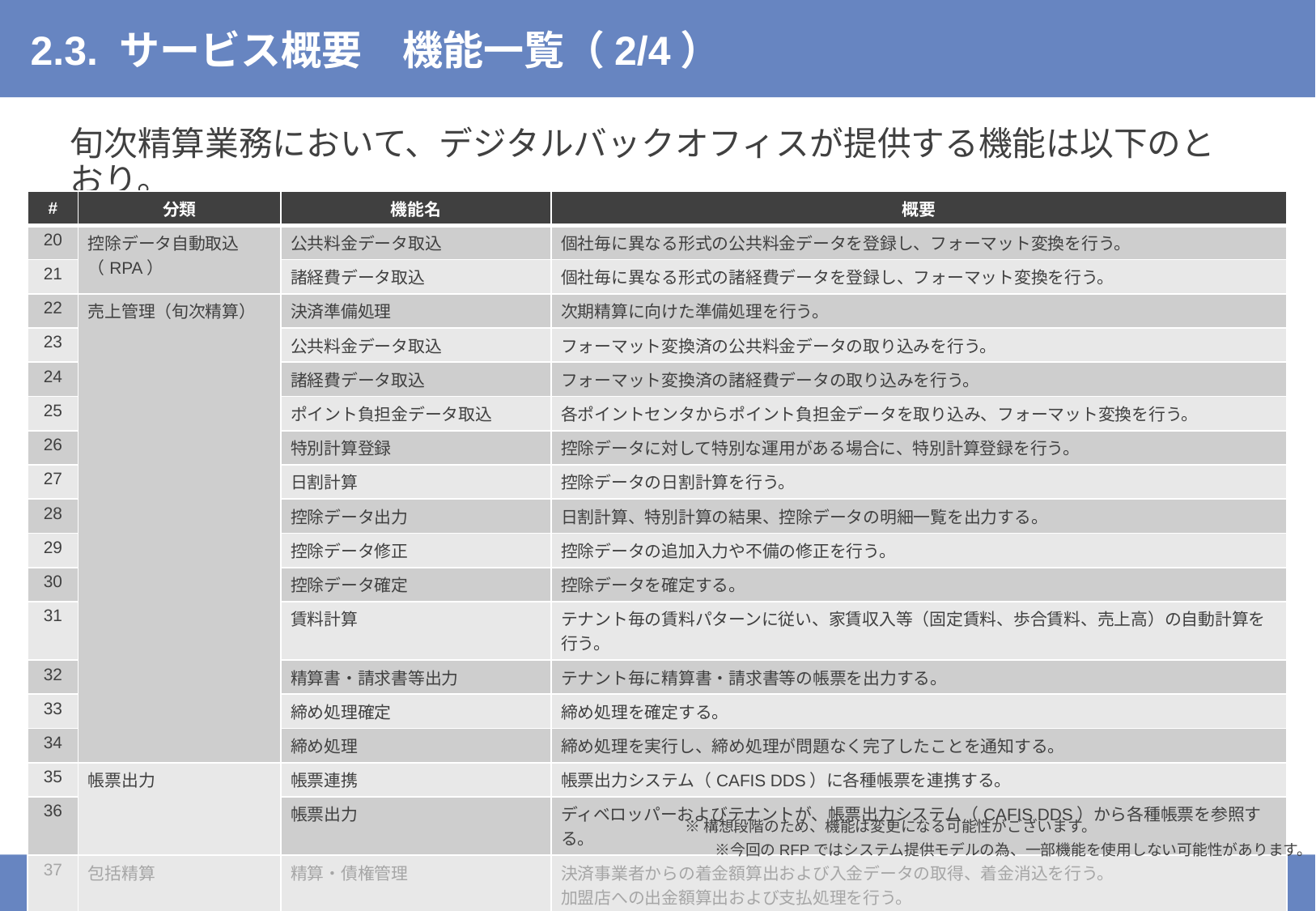

# 2.3. サービス概要　機能一覧（2/4）
旬次精算業務において、デジタルバックオフィスが提供する機能は以下のとおり。

| # | 分類 | 機能名 | 概要 |
| --- | --- | --- | --- |
| 20 | 控除データ自動取込（RPA） | 公共料金データ取込 | 個社毎に異なる形式の公共料金データを登録し、フォーマット変換を行う。 |
| 21 |  | 諸経費データ取込 | 個社毎に異なる形式の諸経費データを登録し、フォーマット変換を行う。 |
| 22 | 売上管理（旬次精算） | 決済準備処理 | 次期精算に向けた準備処理を行う。 |
| 23 |  | 公共料金データ取込 | フォーマット変換済の公共料金データの取り込みを行う。 |
| 24 |  | 諸経費データ取込 | フォーマット変換済の諸経費データの取り込みを行う。 |
| 25 |  | ポイント負担金データ取込 | 各ポイントセンタからポイント負担金データを取り込み、フォーマット変換を行う。 |
| 26 |  | 特別計算登録 | 控除データに対して特別な運用がある場合に、特別計算登録を行う。 |
| 27 |  | 日割計算 | 控除データの日割計算を行う。 |
| 28 |  | 控除データ出力 | 日割計算、特別計算の結果、控除データの明細一覧を出力する。 |
| 29 |  | 控除データ修正 | 控除データの追加入力や不備の修正を行う。 |
| 30 |  | 控除データ確定 | 控除データを確定する。 |
| 31 |  | 賃料計算 | テナント毎の賃料パターンに従い、家賃収入等（固定賃料、歩合賃料、売上高）の自動計算を行う。 |
| 32 |  | 精算書・請求書等出力 | テナント毎に精算書・請求書等の帳票を出力する。 |
| 33 |  | 締め処理確定 | 締め処理を確定する。 |
| 34 |  | 締め処理 | 締め処理を実行し、締め処理が問題なく完了したことを通知する。 |
| 35 | 帳票出力 | 帳票連携 | 帳票出力システム（CAFIS DDS）に各種帳票を連携する。 |
| 36 |  | 帳票出力 | ディベロッパーおよびテナントが、帳票出力システム（CAFIS DDS）から各種帳票を参照する。 |
| 37 | 包括精算 | 精算・債権管理 | 決済事業者からの着金額算出および入金データの取得、着金消込を行う。 加盟店への出金額算出および支払処理を行う。 ※ご提供スキームにより異なる可能性がございます |
※構想段階のため、機能は変更になる可能性がございます。　　　　　　　　　　　　　　　　※今回のRFPではシステム提供モデルの為、一部機能を使用しない可能性があります。